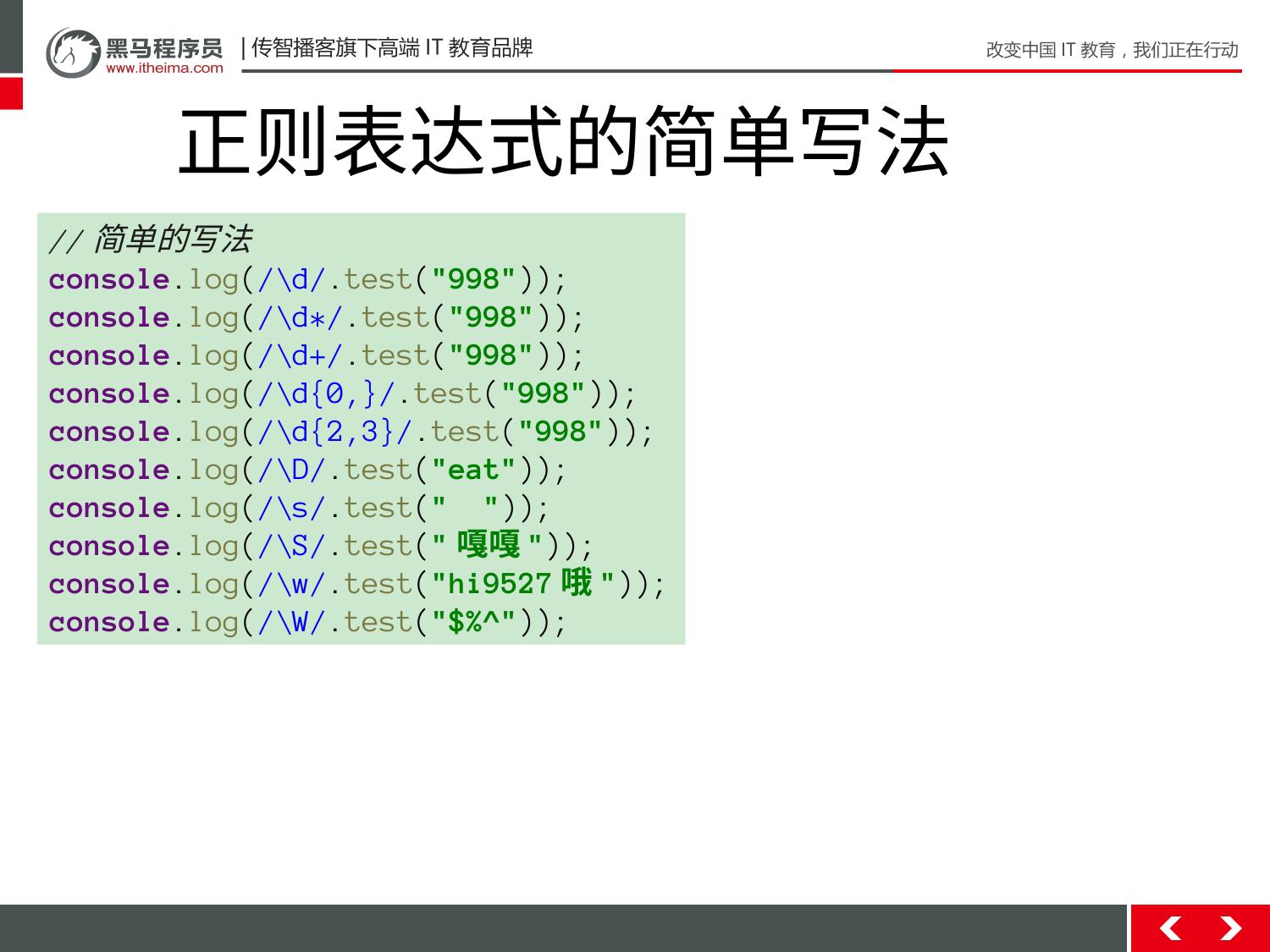

正则表达式的简单写法
//简单的写法
console.log(/\d/.test("998"));
console.log(/\d*/.test("998"));
console.log(/\d+/.test("998"));
console.log(/\d{0,}/.test("998"));
console.log(/\d{2,3}/.test("998"));
console.log(/\D/.test("eat"));
console.log(/\s/.test("  "));
console.log(/\S/.test("嘎嘎"));
console.log(/\w/.test("hi9527哦"));
console.log(/\W/.test("$%^"));